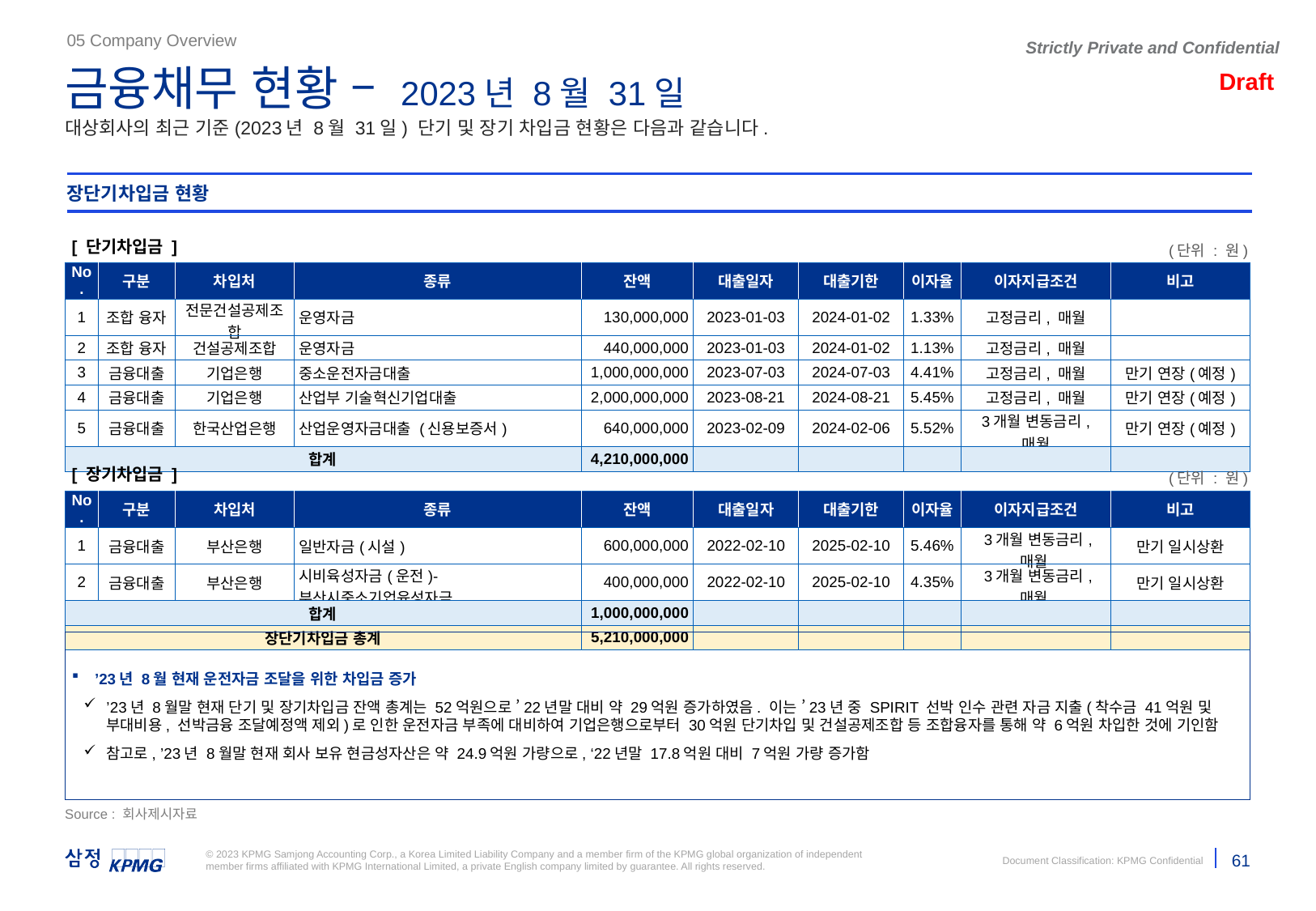

05 Company Overview
금융채무 현황 – 2023년 8월 31일
대상회사의 최근 기준(2023년 8월 31일) 단기 및 장기 차입금 현황은 다음과 같습니다.
장단기차입금 현황
[ 단기차입금 ]
(단위 : 원)
| No. | 구분 | 차입처 | 종류 | 잔액 | 대출일자 | 대출기한 | 이자율 | 이자지급조건 | 비고 |
| --- | --- | --- | --- | --- | --- | --- | --- | --- | --- |
| 1 | 조합 융자 | 전문건설공제조합 | 운영자금 | 130,000,000 | 2023-01-03 | 2024-01-02 | 1.33% | 고정금리, 매월 |  |
| 2 | 조합 융자 | 건설공제조합 | 운영자금 | 440,000,000 | 2023-01-03 | 2024-01-02 | 1.13% | 고정금리, 매월 |  |
| 3 | 금융대출 | 기업은행 | 중소운전자금대출 | 1,000,000,000 | 2023-07-03 | 2024-07-03 | 4.41% | 고정금리, 매월 | 만기 연장(예정) |
| 4 | 금융대출 | 기업은행 | 산업부 기술혁신기업대출 | 2,000,000,000 | 2023-08-21 | 2024-08-21 | 5.45% | 고정금리, 매월 | 만기 연장(예정) |
| 5 | 금융대출 | 한국산업은행 | 산업운영자금대출 (신용보증서) | 640,000,000 | 2023-02-09 | 2024-02-06 | 5.52% | 3개월 변동금리, 매월 | 만기 연장(예정) |
| 합계 |  |  |  | 4,210,000,000 |  |  |  |  |  |
[ 장기차입금 ]
(단위 : 원)
| No. | 구분 | 차입처 | 종류 | 잔액 | 대출일자 | 대출기한 | 이자율 | 이자지급조건 | 비고 |
| --- | --- | --- | --- | --- | --- | --- | --- | --- | --- |
| 1 | 금융대출 | 부산은행 | 일반자금(시설) | 600,000,000 | 2022-02-10 | 2025-02-10 | 5.46% | 3개월 변동금리, 매월 | 만기 일시상환 |
| 2 | 금융대출 | 부산은행 | 시비육성자금(운전)-부산시중소기업육성자금 | 400,000,000 | 2022-02-10 | 2025-02-10 | 4.35% | 3개월 변동금리, 매월 | 만기 일시상환 |
| 합계 |  |  | 합 계 | 1,000,000,000 |  |  |  |  |  |
| 장단기차입금 총계 |  |  |  | 5,210,000,000 |  |  |  |  |  |
’23년 8월 현재 운전자금 조달을 위한 차입금 증가
’23년 8월말 현재 단기 및 장기차입금 잔액 총계는 52억원으로 ’22년말 대비 약 29억원 증가하였음. 이는 ’23년 중 SPIRIT 선박 인수 관련 자금 지출(착수금 41억원 및 부대비용, 선박금융 조달예정액 제외)로 인한 운전자금 부족에 대비하여 기업은행으로부터 30억원 단기차입 및 건설공제조합 등 조합융자를 통해 약 6억원 차입한 것에 기인함
참고로, ’23년 8월말 현재 회사 보유 현금성자산은 약 24.9억원 가량으로, ‘22년말 17.8억원 대비 7억원 가량 증가함
Source : 회사제시자료